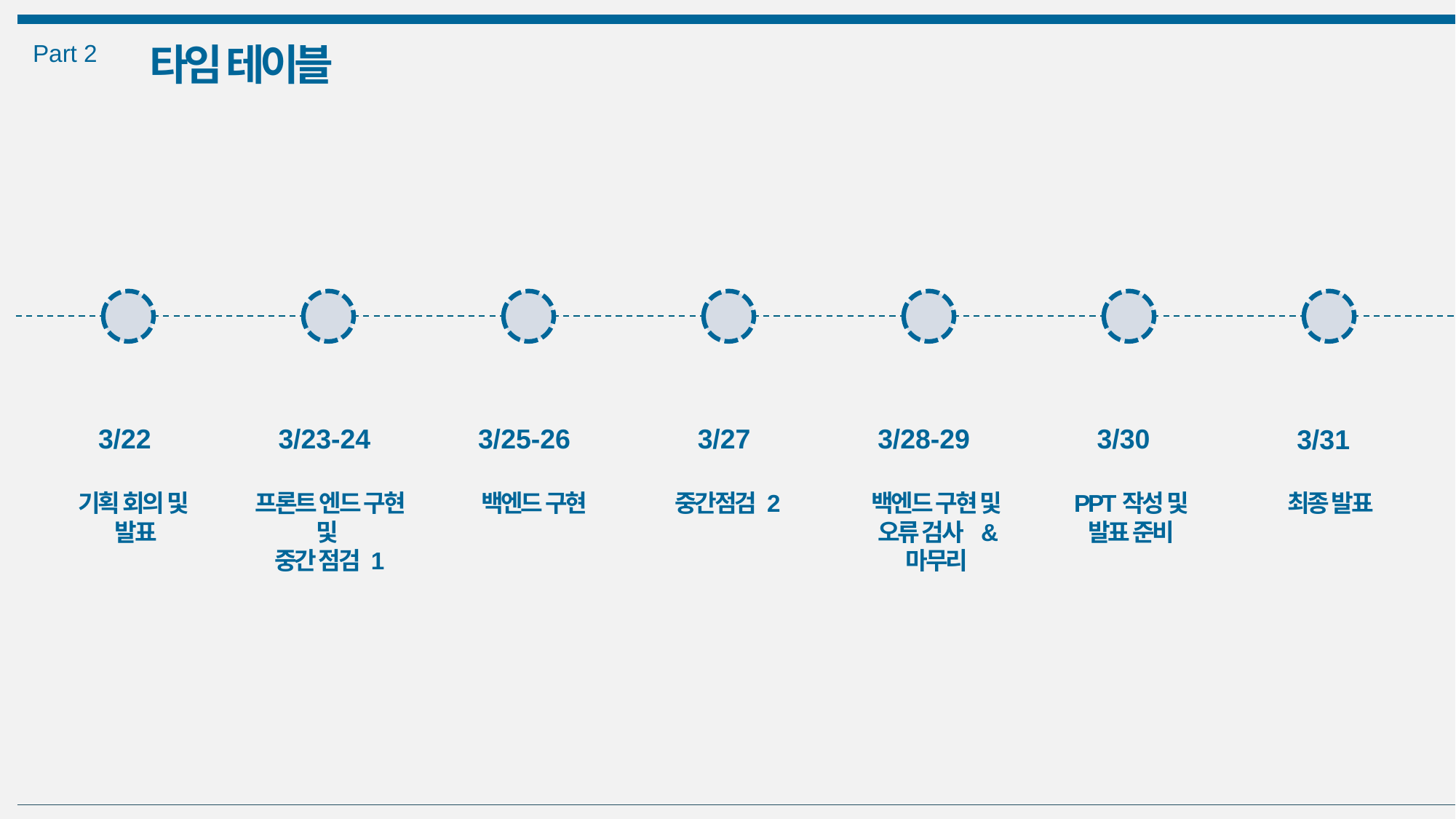

Part 2
타임 테이블

3/22
3/23-24
3/25-26
3/27
3/28-29
3/30
3/31
기획 회의 및
발표
프론트 엔드 구현 및
중간 점검 1
백엔드 구현
중간점검 2
백엔드 구현 및
오류 검사  & 마무리
PPT작성 및
발표 준비
최종 발표